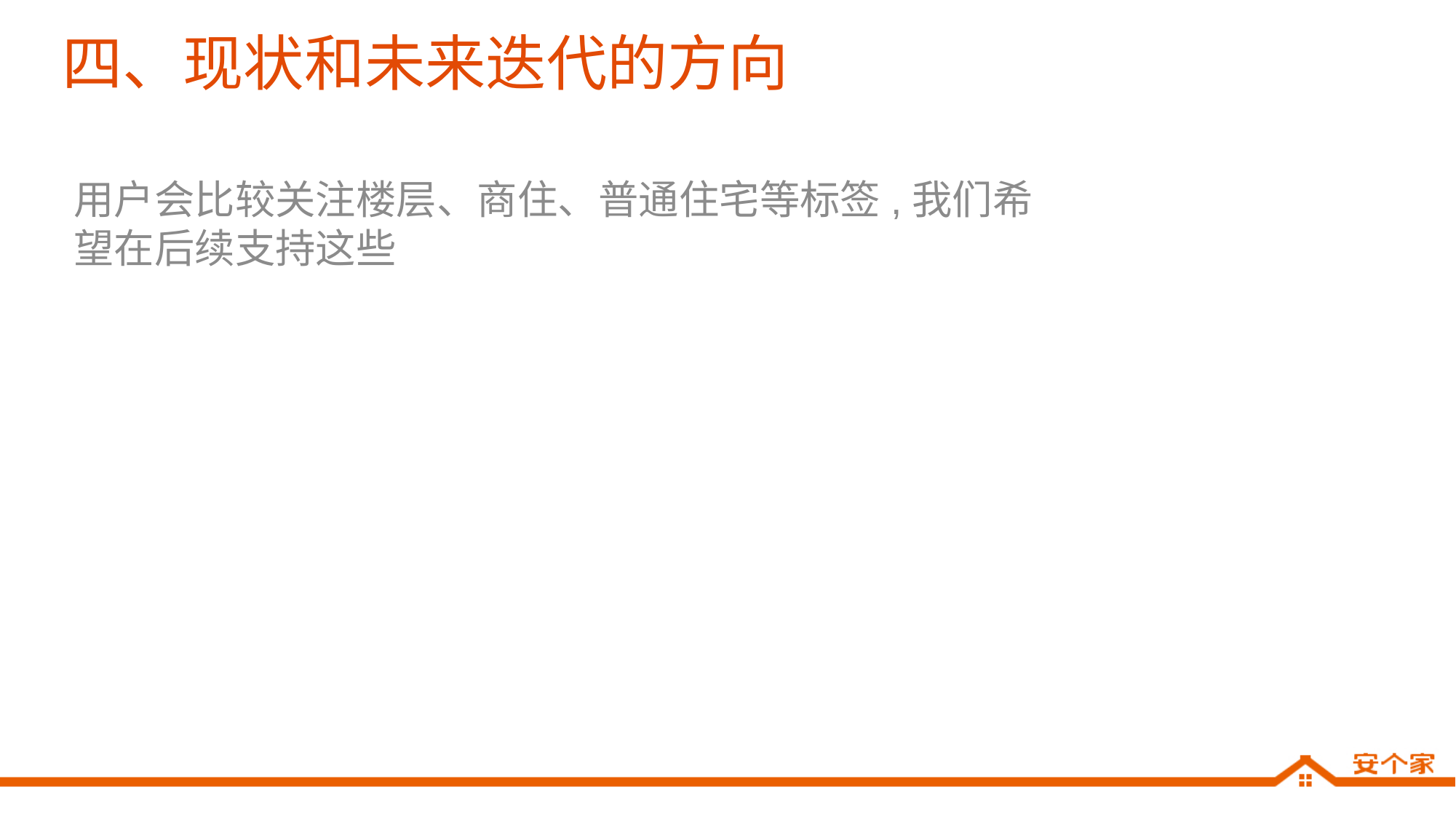

# 四、现状和未来迭代的方向
用户会比较关注楼层、商住、普通住宅等标签,我们希望在后续支持这些